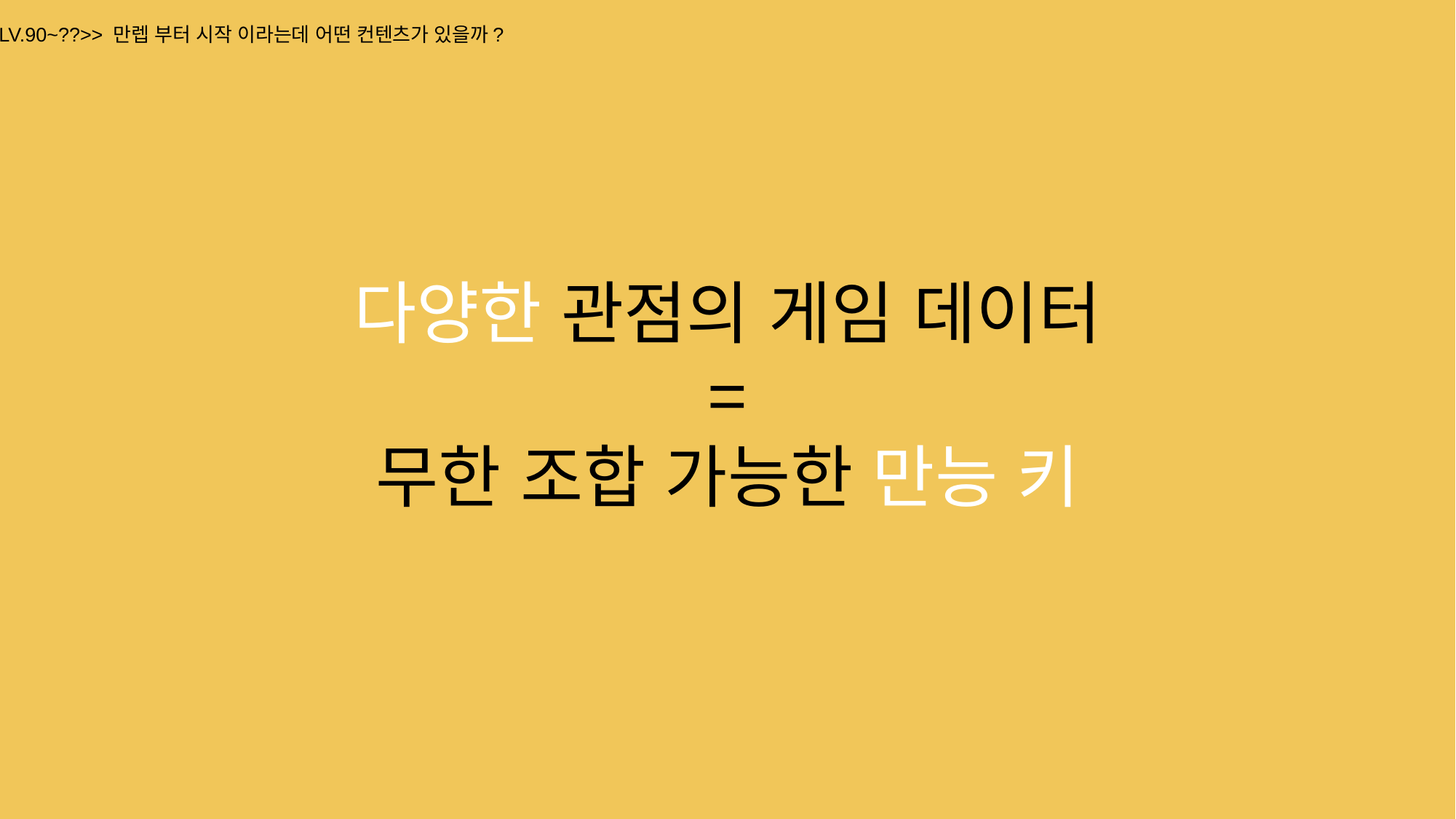

LV.90~??>> 만렙 부터 시작 이라는데 어떤 컨텐츠가 있을까?

다양한 관점의 게임 데이터
 =
무한 조합 가능한 만능 키